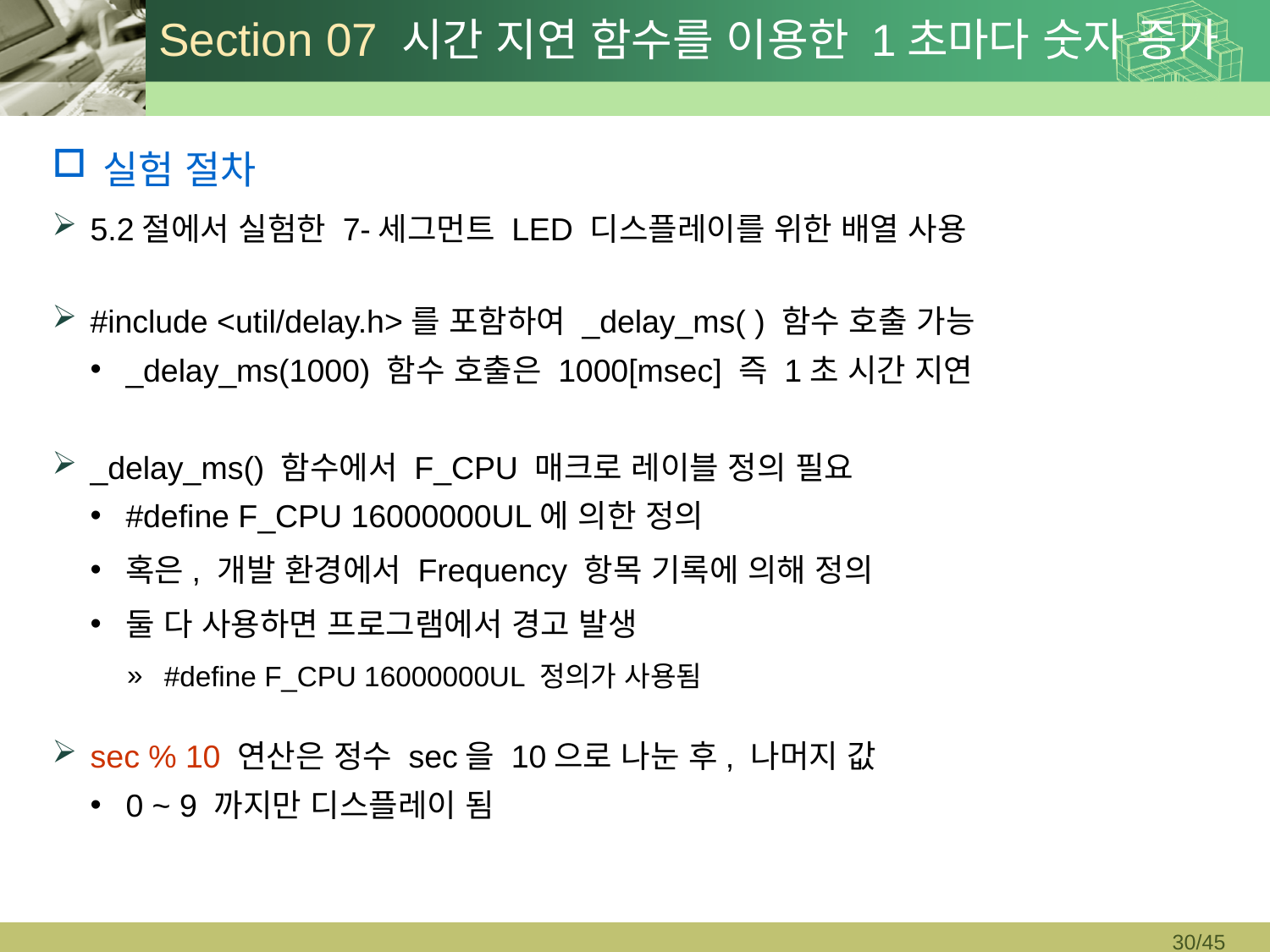

# Section 07 시간 지연 함수를 이용한 1초마다 숫자 증가
실험 절차
5.2절에서 실험한 7-세그먼트 LED 디스플레이를 위한 배열 사용
#include <util/delay.h>를 포함하여 _delay_ms( ) 함수 호출 가능
_delay_ms(1000) 함수 호출은 1000[msec] 즉 1초 시간 지연
_delay_ms() 함수에서 F_CPU 매크로 레이블 정의 필요
#define F_CPU 16000000UL에 의한 정의
혹은, 개발 환경에서 Frequency 항목 기록에 의해 정의
둘 다 사용하면 프로그램에서 경고 발생
#define F_CPU 16000000UL 정의가 사용됨
sec % 10 연산은 정수 sec을 10으로 나눈 후, 나머지 값
0 ~ 9 까지만 디스플레이 됨